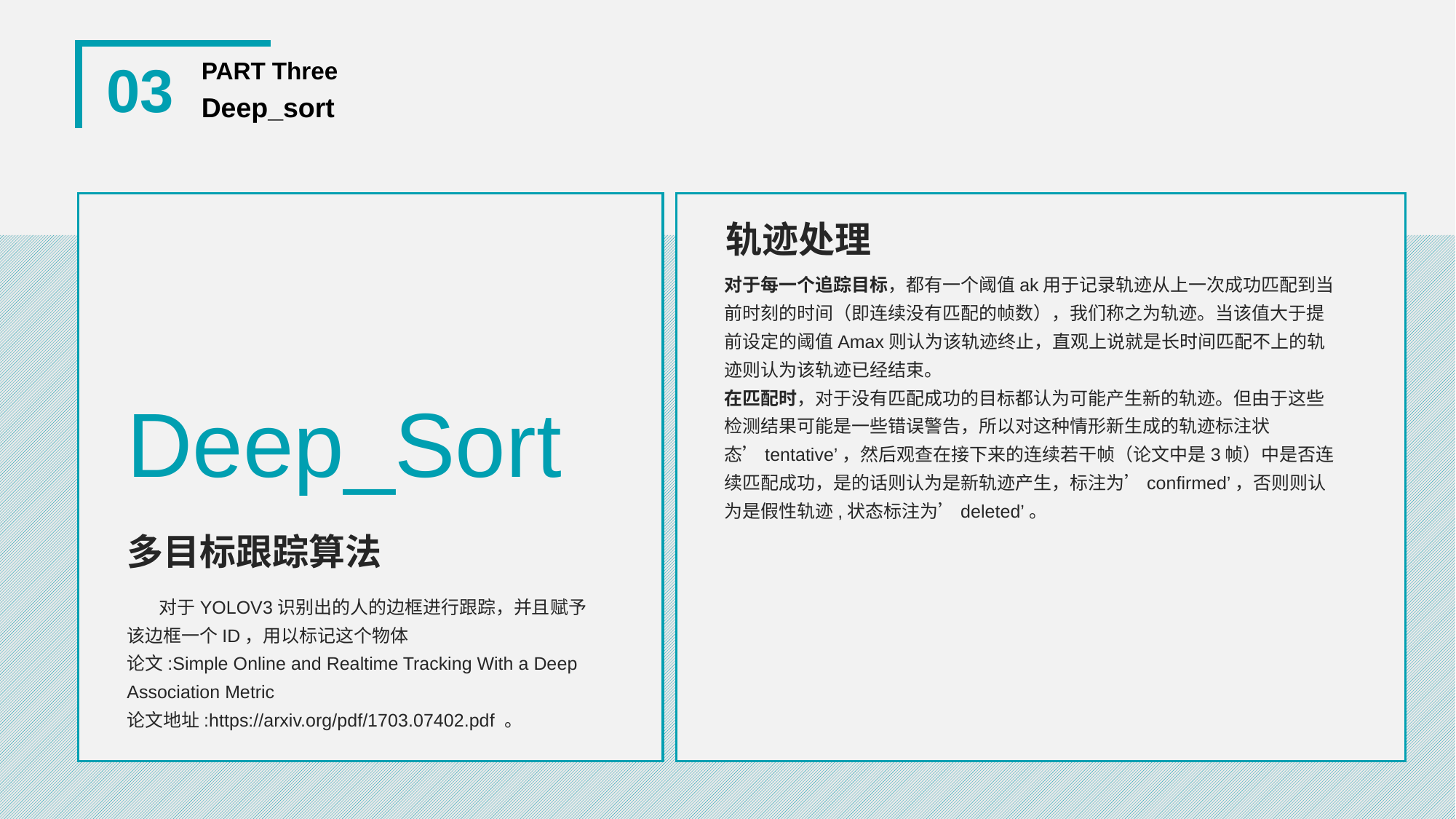

03
PART Three
Deep_sort

轨迹处理
对于每一个追踪目标，都有一个阈值ak用于记录轨迹从上一次成功匹配到当前时刻的时间（即连续没有匹配的帧数），我们称之为轨迹。当该值大于提前设定的阈值Amax则认为该轨迹终止，直观上说就是长时间匹配不上的轨迹则认为该轨迹已经结束。
在匹配时，对于没有匹配成功的目标都认为可能产生新的轨迹。但由于这些检测结果可能是一些错误警告，所以对这种情形新生成的轨迹标注状态’tentative’，然后观查在接下来的连续若干帧（论文中是3帧）中是否连续匹配成功，是的话则认为是新轨迹产生，标注为’confirmed’，否则则认为是假性轨迹,状态标注为’deleted’。
Deep_Sort
多目标跟踪算法
       对于YOLOV3识别出的人的边框进行跟踪，并且赋予该边框一个ID，用以标记这个物体
论文:Simple Online and Realtime Tracking With a Deep Association Metric
论文地址:https://arxiv.org/pdf/1703.07402.pdf 。